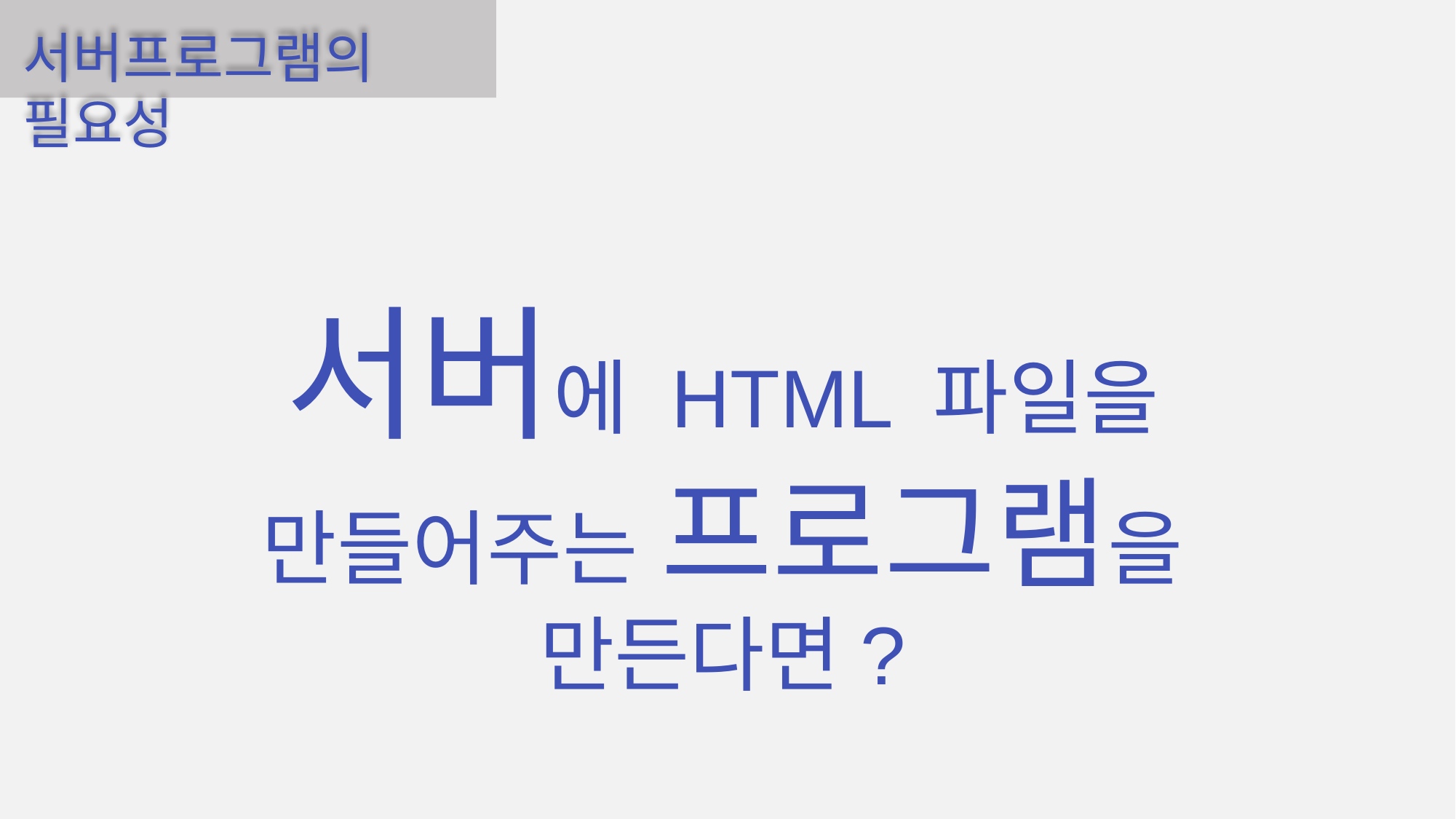

서버프로그램의 필요성
서버에 HTML 파일을 만들어주는 프로그램을 만든다면?